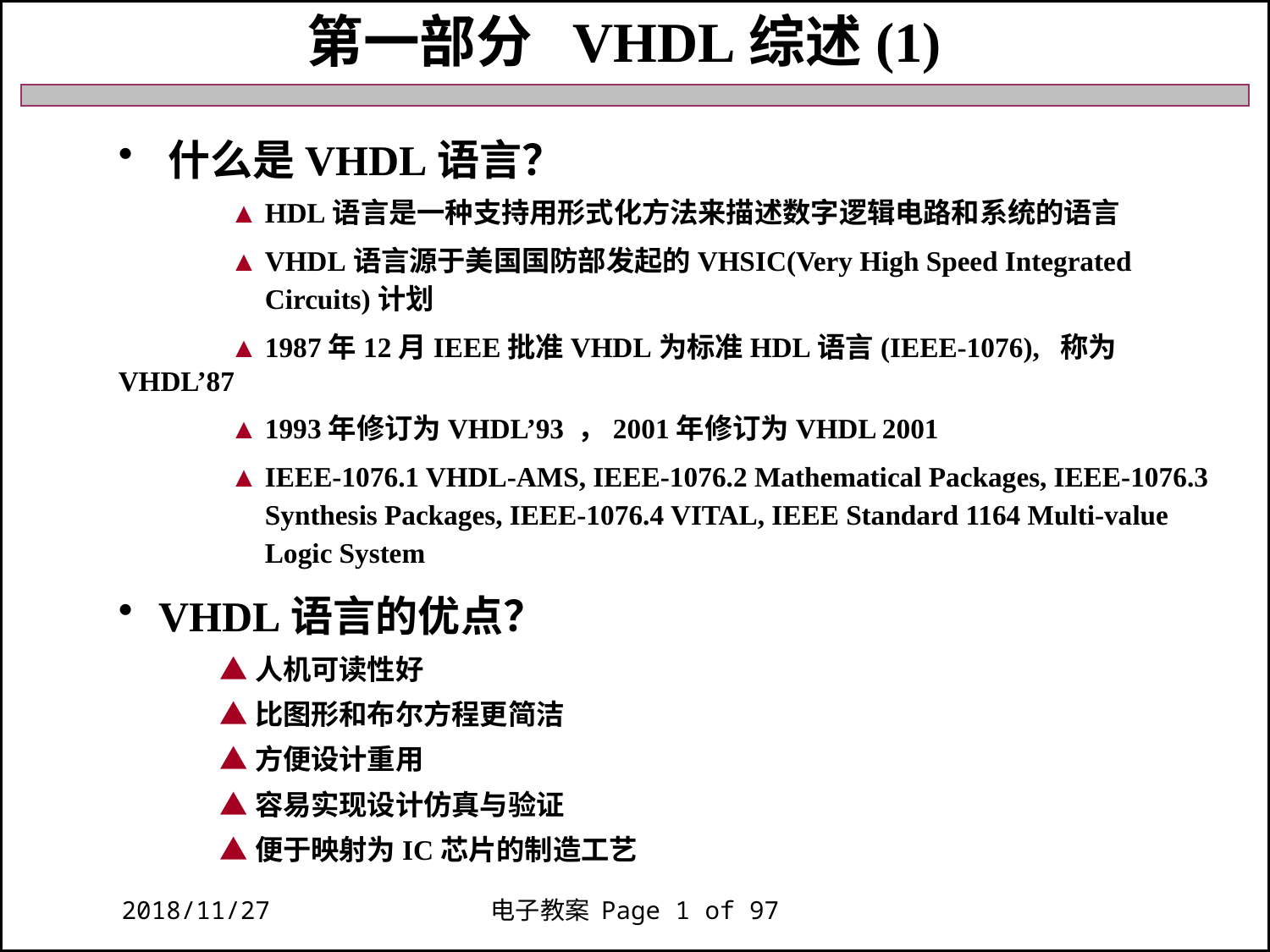

第一部分  VHDL综述(1)

 什么是VHDL语言？
                ▲ HDL语言是一种支持用形式化方法来描述数字逻辑电路和系统的语言
                ▲ VHDL语言源于美国国防部发起的VHSIC(Very High Speed Integrated
                     Circuits)计划
                ▲ 1987年12月IEEE批准VHDL为标准HDL语言(IEEE-1076),  称为VHDL’87
                ▲ 1993年修订为VHDL’93 ，2001年修订为VHDL 2001
                ▲ IEEE-1076.1 VHDL-AMS, IEEE-1076.2 Mathematical Packages, IEEE-1076.3
                     Synthesis Packages, IEEE-1076.4 VITAL, IEEE Standard 1164 Multi-value
                     Logic System
 VHDL语言的优点？
                ▲人机可读性好
                ▲比图形和布尔方程更简洁
                ▲方便设计重用
                ▲容易实现设计仿真与验证
                ▲便于映射为IC芯片的制造工艺

2018/11/27
电子教案 Page 1 of 97